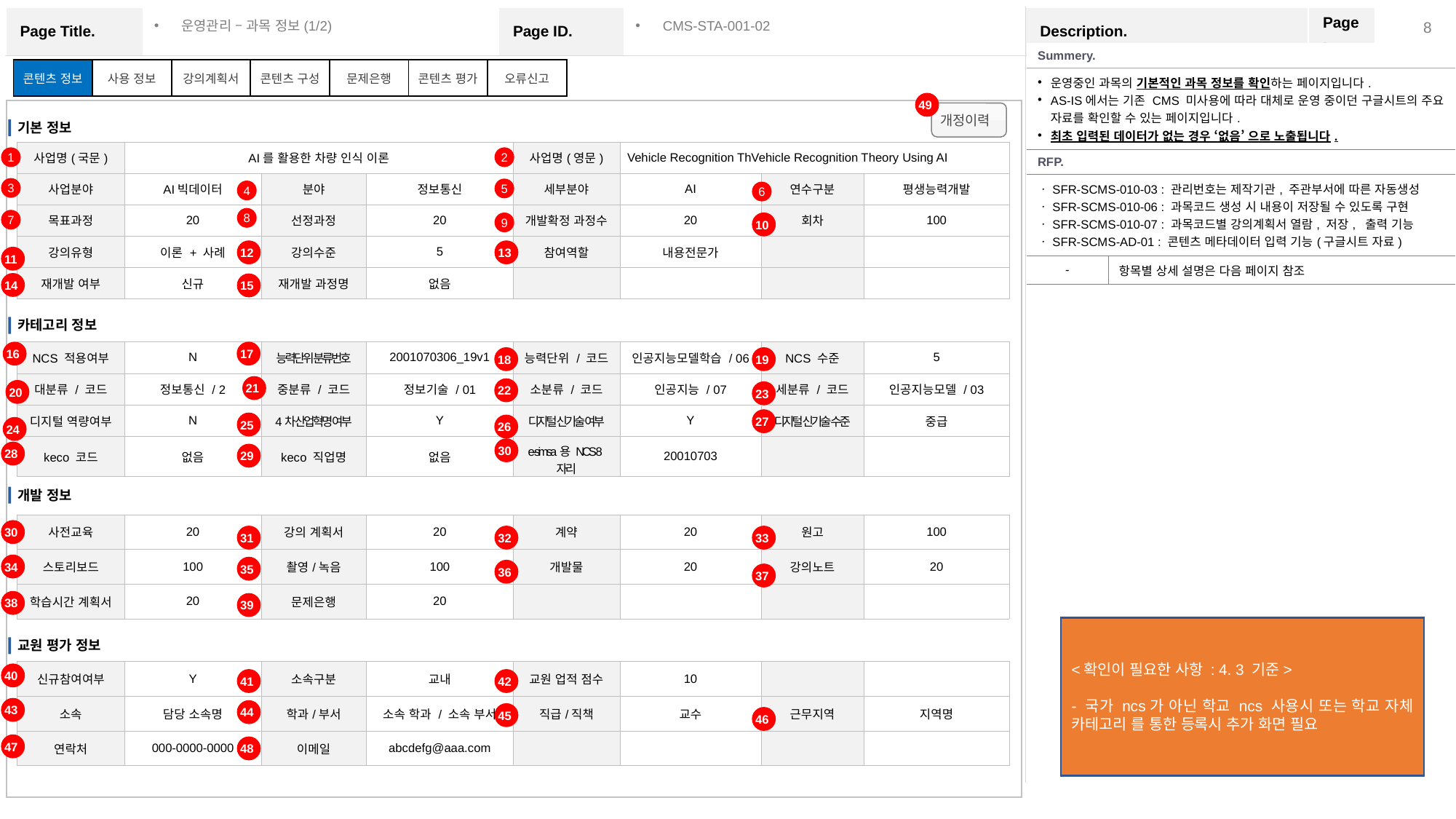

운영관리 – 과목 정보(1/2)
CMS-STA-001-02
| Summery. |  |
| --- | --- |
| 운영중인 과목의 기본적인 과목 정보를 확인하는 페이지입니다. AS-IS에서는 기존 CMS 미사용에 따라 대체로 운영 중이던 구글시트의 주요 자료를 확인할 수 있는 페이지입니다. 최초 입력된 데이터가 없는 경우 ‘없음’ 으로 노출됩니다. |  |
| RFP. |  |
| ㆍSFR-SCMS-010-03 : 관리번호는 제작기관, 주관부서에 따른 자동생성 ㆍSFR-SCMS-010-06 : 과목코드 생성 시 내용이 저장될 수 있도록 구현 ㆍSFR-SCMS-010-07 : 과목코드별 강의계획서 열람, 저장, 출력 기능 ㆍSFR-SCMS-AD-01 : 콘텐츠 메타데이터 입력 기능(구글시트 자료) |  |
| - | 항목별 상세 설명은 다음 페이지 참조 |
| 콘텐츠 정보 | 사용 정보 | 강의계획서 | 콘텐츠 구성 | 문제은행 | 콘텐츠 평가 | 오류신고 |
| --- | --- | --- | --- | --- | --- | --- |
49

개정이력

기본 정보

| 사업명(국문) | AI를 활용한 차량 인식 이론 |  |  | 사업명(영문) | Vehicle Recognition ThVehicle Recognition Theory Using AI |  |  |
| --- | --- | --- | --- | --- | --- | --- | --- |
| 사업분야 | AI빅데이터 | 분야 | 정보통신 | 세부분야 | AI | 연수구분 | 평생능력개발 |
| 목표과정 | 20 | 선정과정 | 20 | 개발확정 과정수 | 20 | 회차 | 100 |
| 강의유형 | 이론 + 사례 | 강의수준 | 5 | 참여역할 | 내용전문가 |  |  |
| 재개발 여부 | 신규 | 재개발 과정명 | 없음 |  |  |  |  |
1
2
3
5
4
6
8
7
10

9
12

13

11

14

15

카테고리 정보

16

17

| NCS 적용여부 | N | 능력단위 분류번호 | 2001070306\_19v1 | 능력단위 / 코드 | 인공지능모델학습 / 06 | NCS 수준 | 5 |
| --- | --- | --- | --- | --- | --- | --- | --- |
| 대분류 / 코드 | 정보통신 / 2 | 중분류 / 코드 | 정보기술 / 01 | 소분류 / 코드 | 인공지능 / 07 | 세분류 / 코드 | 인공지능모델 / 03 |
| 디지털 역량여부 | N | 4차 산업혁명 여부 | Y | 디지털 신기술 여부 | Y | 디지털 신기술 수준 | 중급 |
| keco 코드 | 없음 | keco 직업명 | 없음 | e-simsa용 NCS 8자리 | 20010703 |  |  |
18

19

21

22

20

23

27

25

26

24

30

28

29

개발 정보

| 사전교육 | 20 | 강의 계획서 | 20 | 계약 | 20 | 원고 | 100 |
| --- | --- | --- | --- | --- | --- | --- | --- |
| 스토리보드 | 100 | 촬영/녹음 | 100 | 개발물 | 20 | 강의노트 | 20 |
| 학습시간 계획서 | 20 | 문제은행 | 20 |  |  |  |  |
30

31

32

33

34

35

36

37

38

39

<확인이 필요한 사항 : 4. 3 기준>

- 국가 ncs가 아닌 학교 ncs 사용시 또는 학교 자체 카테고리 를 통한 등록시 추가 화면 필요
교원 평가 정보

40

| 신규참여여부 | Y | 소속구분 | 교내 | 교원 업적 점수 | 10 |  |  |
| --- | --- | --- | --- | --- | --- | --- | --- |
| 소속 | 담당 소속명 | 학과/부서 | 소속 학과 / 소속 부서 | 직급/직책 | 교수 | 근무지역 | 지역명 |
| 연락처 | 000-0000-0000 | 이메일 | abcdefg@aaa.com |  |  |  |  |
41

42

43

44

45

46

47

48